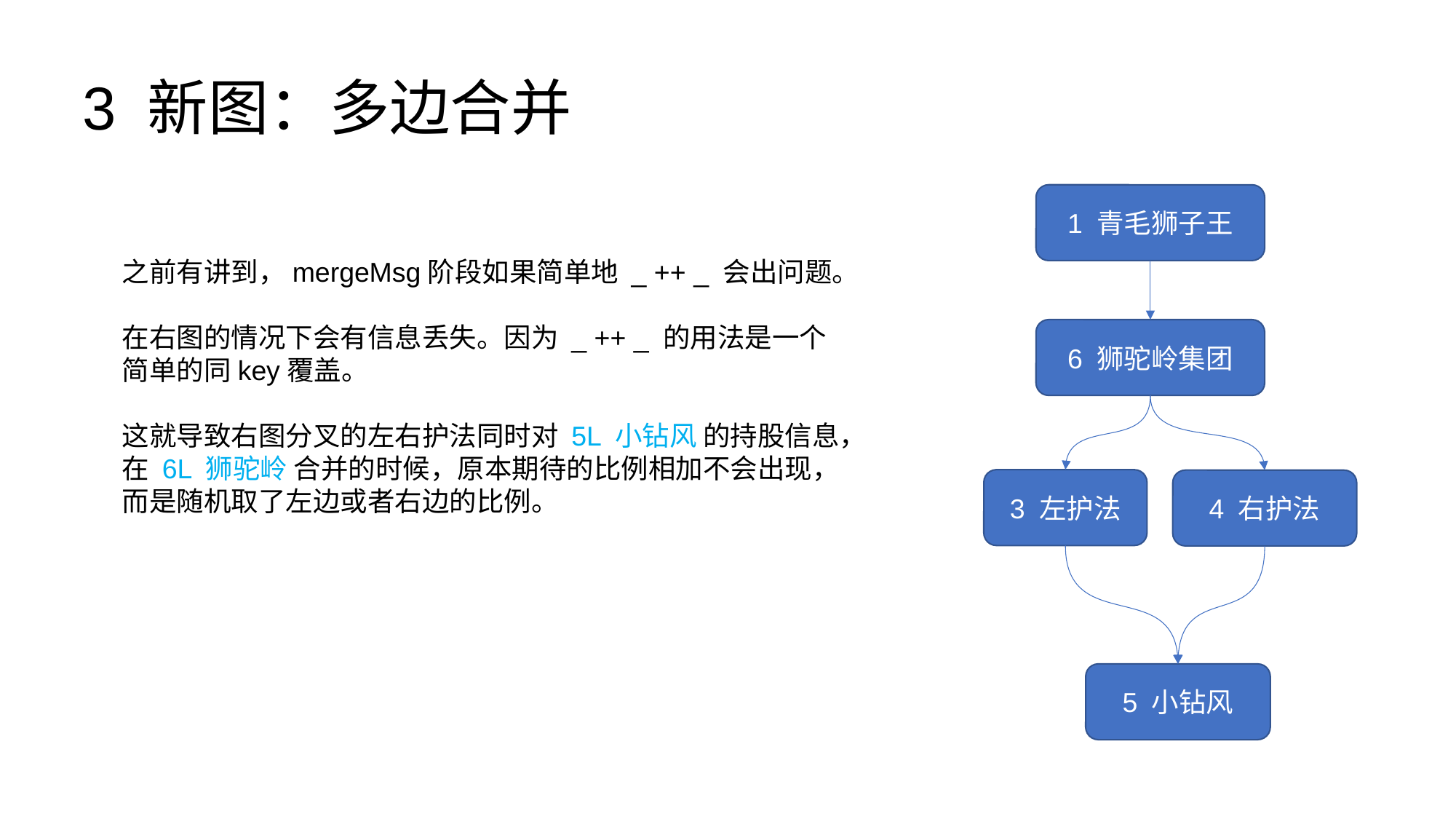

3 新图：多边合并
1 青毛狮子王
之前有讲到，mergeMsg阶段如果简单地 _ ++ _ 会出问题。

在右图的情况下会有信息丢失。因为 _ ++ _ 的用法是一个
简单的同key覆盖。

这就导致右图分叉的左右护法同时对 5L 小钻风 的持股信息，
在 6L 狮驼岭 合并的时候，原本期待的比例相加不会出现，
而是随机取了左边或者右边的比例。
6 狮驼岭集团
3 左护法
4 右护法
5 小钻风